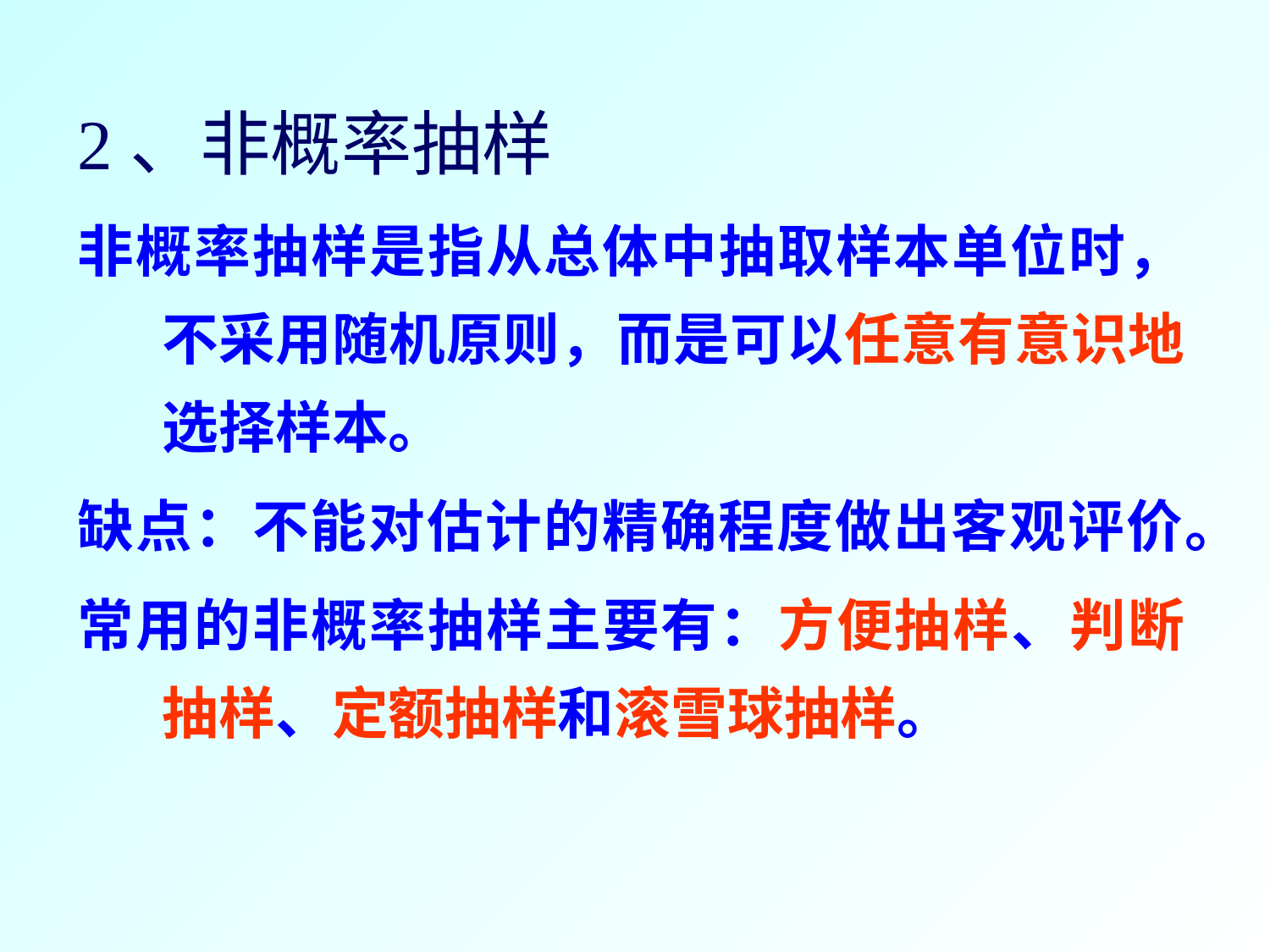

2、非概率抽样
非概率抽样是指从总体中抽取样本单位时，不采用随机原则，而是可以任意有意识地选择样本。
缺点：不能对估计的精确程度做出客观评价。
常用的非概率抽样主要有：方便抽样、判断抽样、定额抽样和滚雪球抽样。